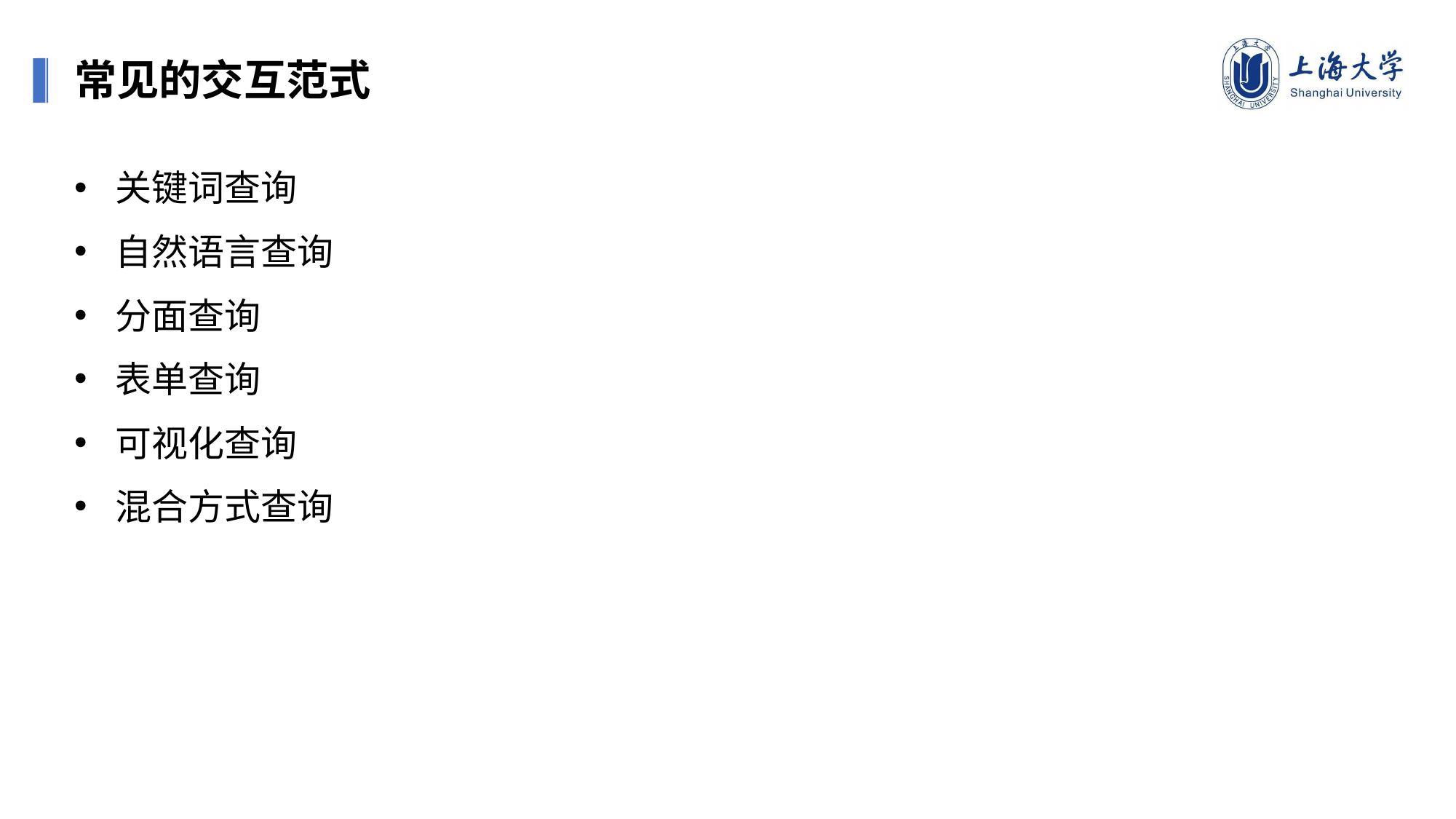

常见的交互范式
关键词查询
自然语言查询
分面查询
表单查询
可视化查询
混合方式查询